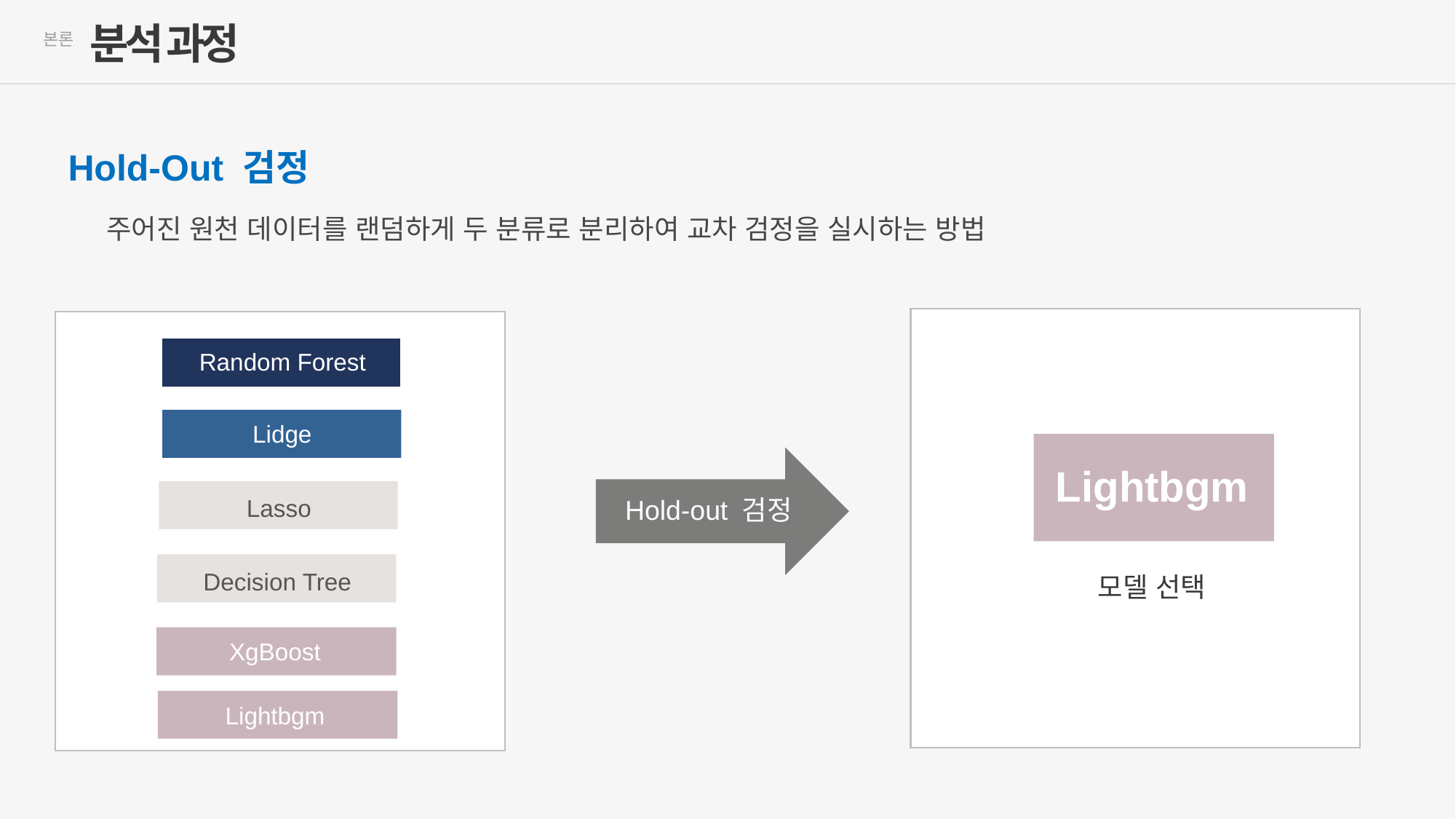

분석 과정
본론
Hold-Out 검정
주어진 원천 데이터를 랜덤하게 두 분류로 분리하여 교차 검정을 실시하는 방법

Random Forest

Lidge

Lightbgm

Hold-out 검정

Lasso

Decision Tree
모델 선택

XgBoost

Lightbgm